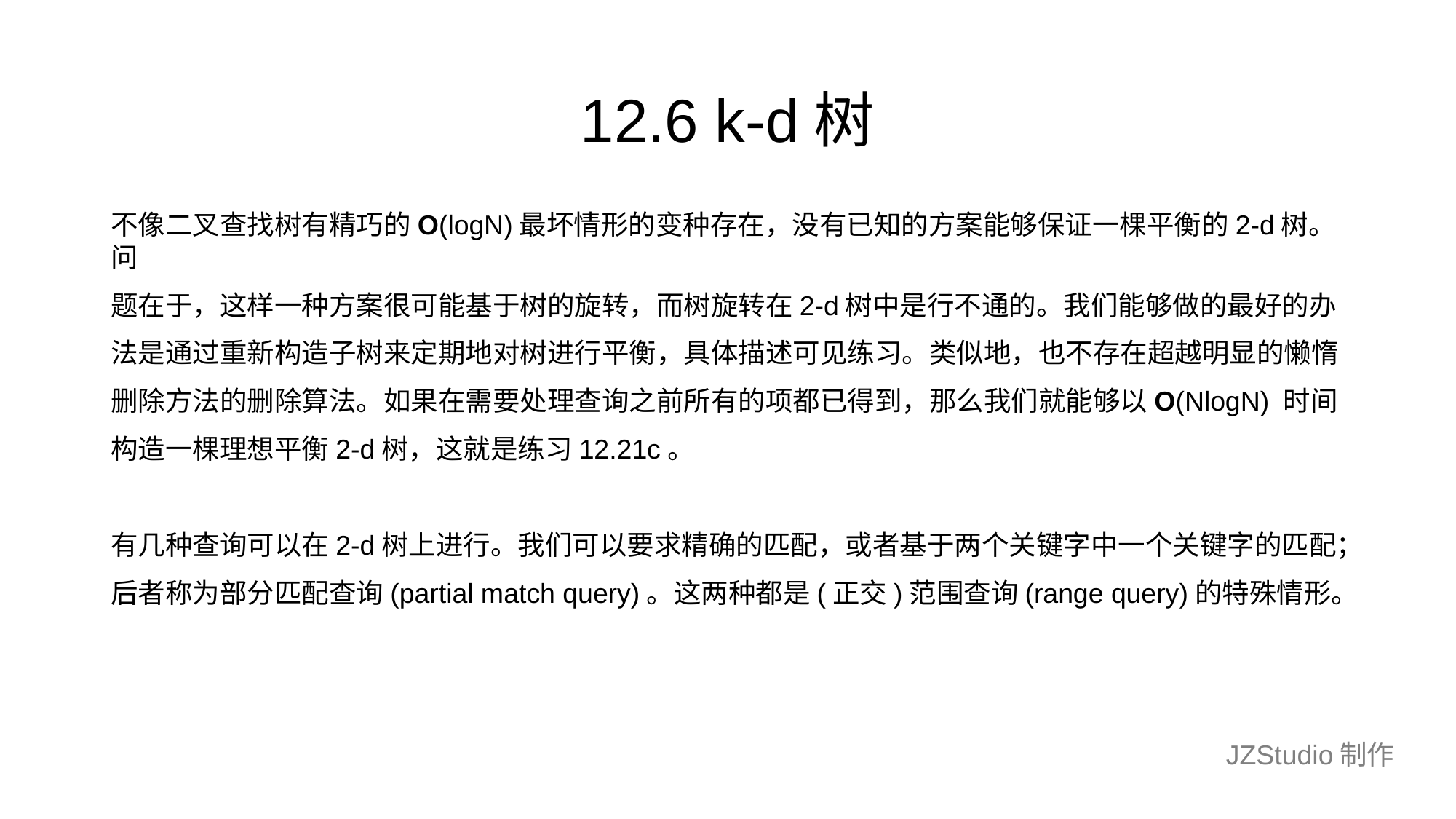

# 12.6 k-d树
不像二叉查找树有精巧的O(logN)最坏情形的变种存在，没有已知的方案能够保证一棵平衡的2-d树。问
题在于，这样一种方案很可能基于树的旋转，而树旋转在2-d树中是行不通的。我们能够做的最好的办
法是通过重新构造子树来定期地对树进行平衡，具体描述可见练习。类似地，也不存在超越明显的懒惰
删除方法的删除算法。如果在需要处理查询之前所有的项都已得到，那么我们就能够以O(NlogN) 时间
构造一棵理想平衡2-d树，这就是练习12.21c。

有几种查询可以在2-d树上进行。我们可以要求精确的匹配，或者基于两个关键字中一个关键字的匹配；
后者称为部分匹配查询(partial match query)。这两种都是(正交)范围查询(range query)的特殊情形。